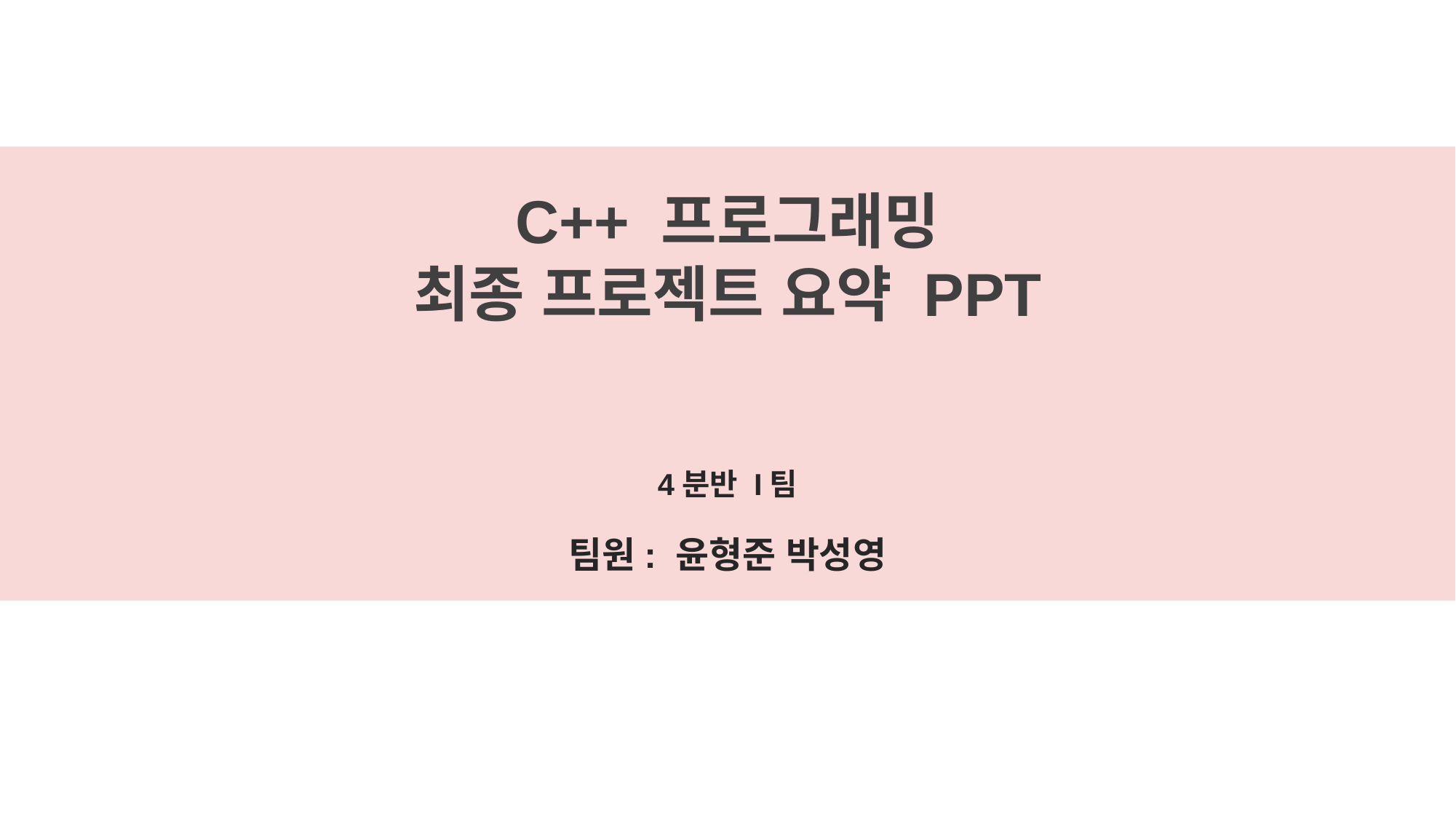

C++ 프로그래밍
최종 프로젝트 요약 PPT
4분반 I팀
팀원: 윤형준 박성영